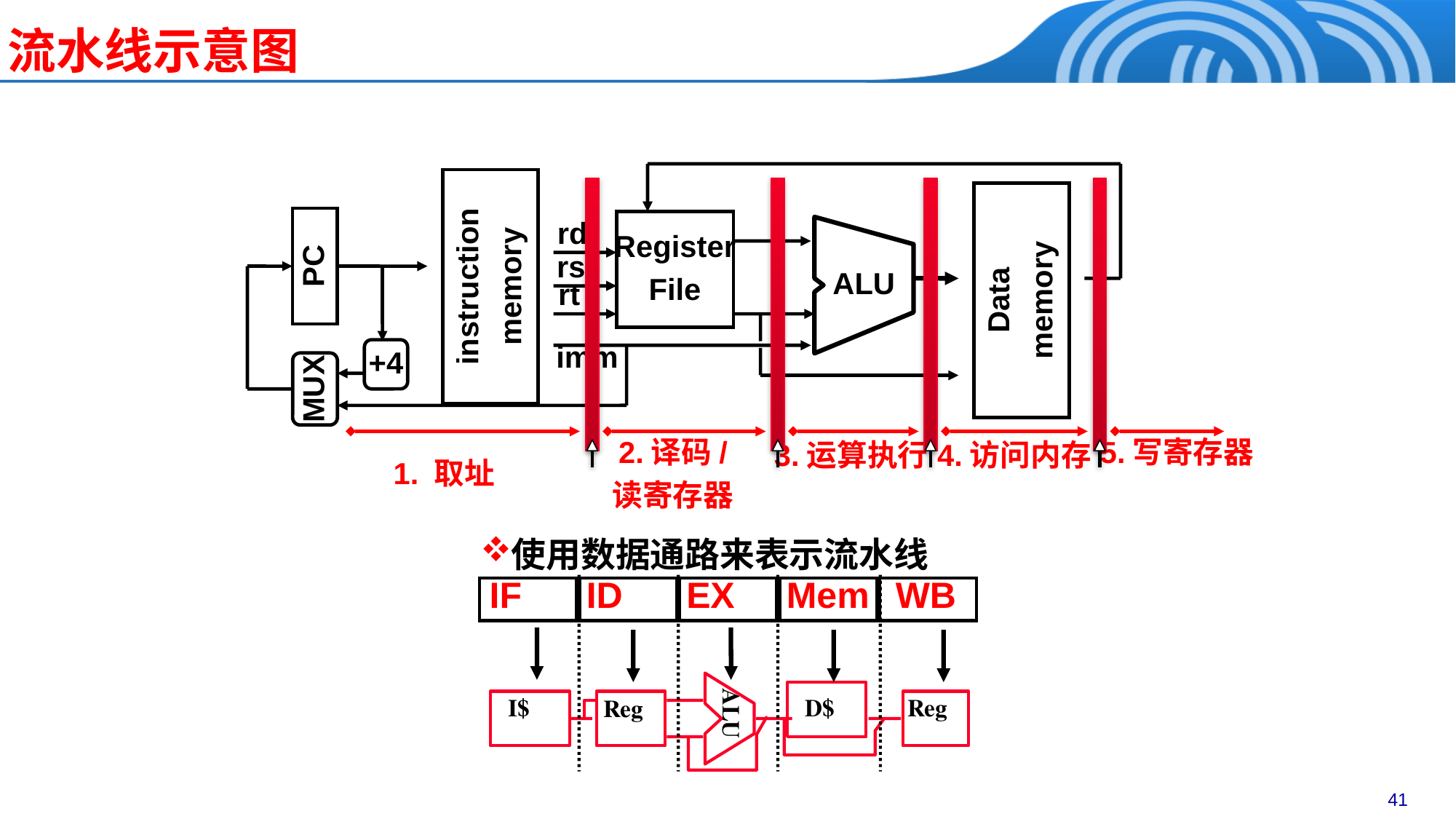

流水线示意图

Register
File
rd
ALU

instruction
memory

rs
PC

Data
memory

rt

imm
+4

MUX

1. 取址

3.运算执行

4.访问内存

5.写寄存器

2.译码/
读寄存器
使用数据通路来表示流水线
IF
ID
EX
Mem
WB

  I$
  D$
Reg
Reg
ALU